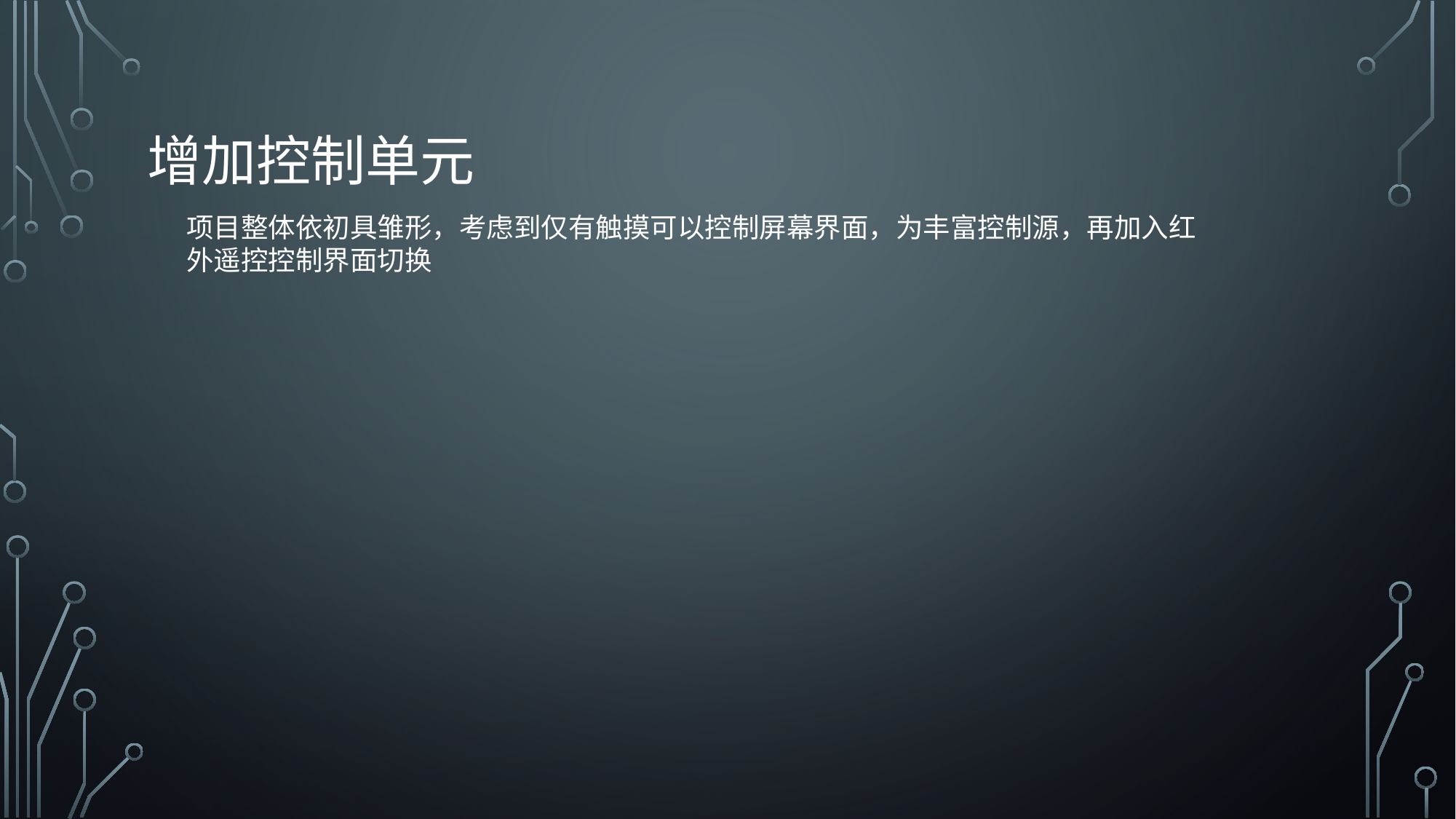

增加控制单元
项目整体依初具雏形，考虑到仅有触摸可以控制屏幕界面，为丰富控制源，再加入红外遥控控制界面切换